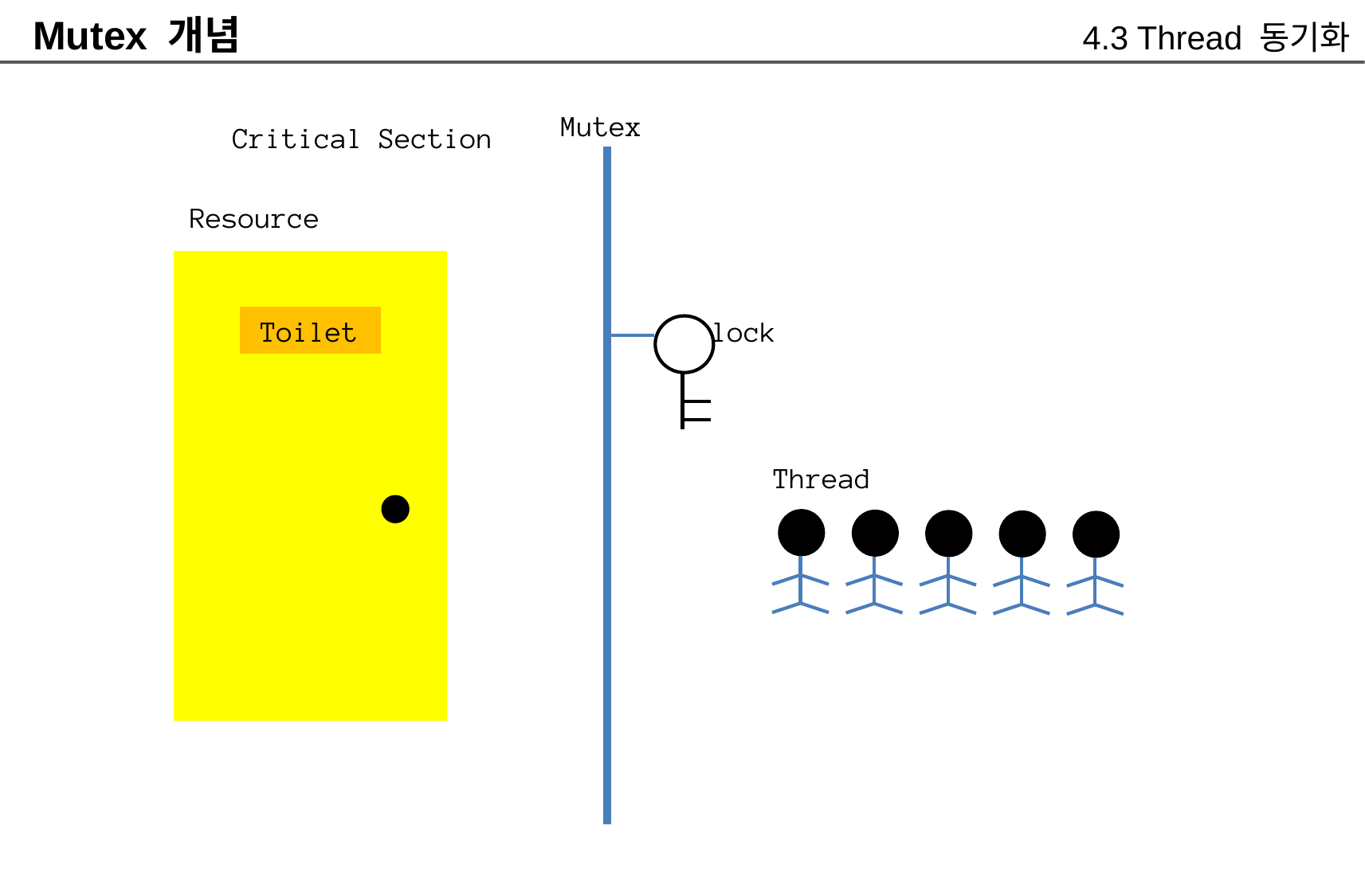

Mutex 개념
4.3 Thread 동기화

Mutex
	Critical  Section

Resource

Toilet
lock

Thread